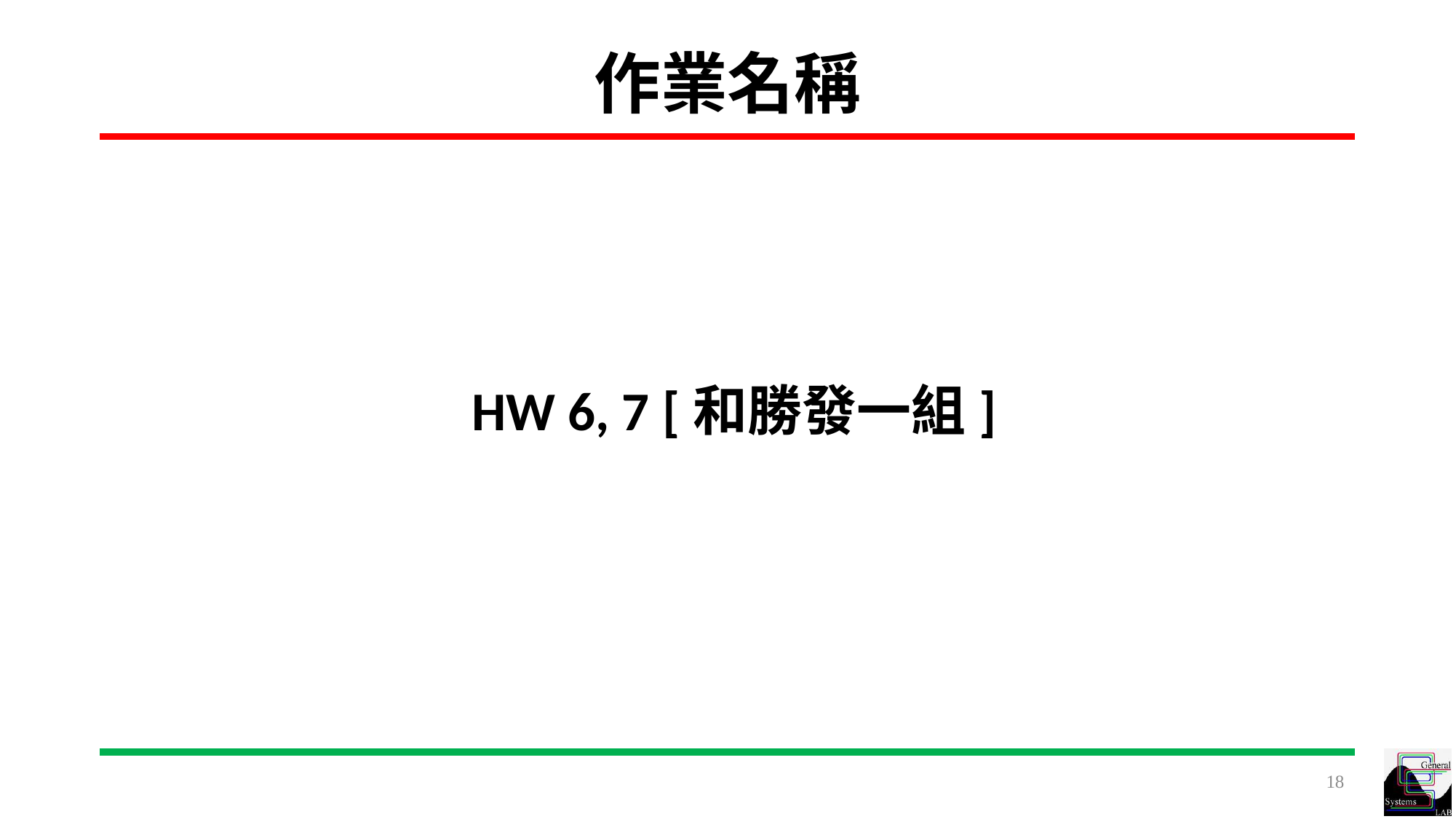

# 作業名稱
HW 6, 7 [和勝發一組]
18